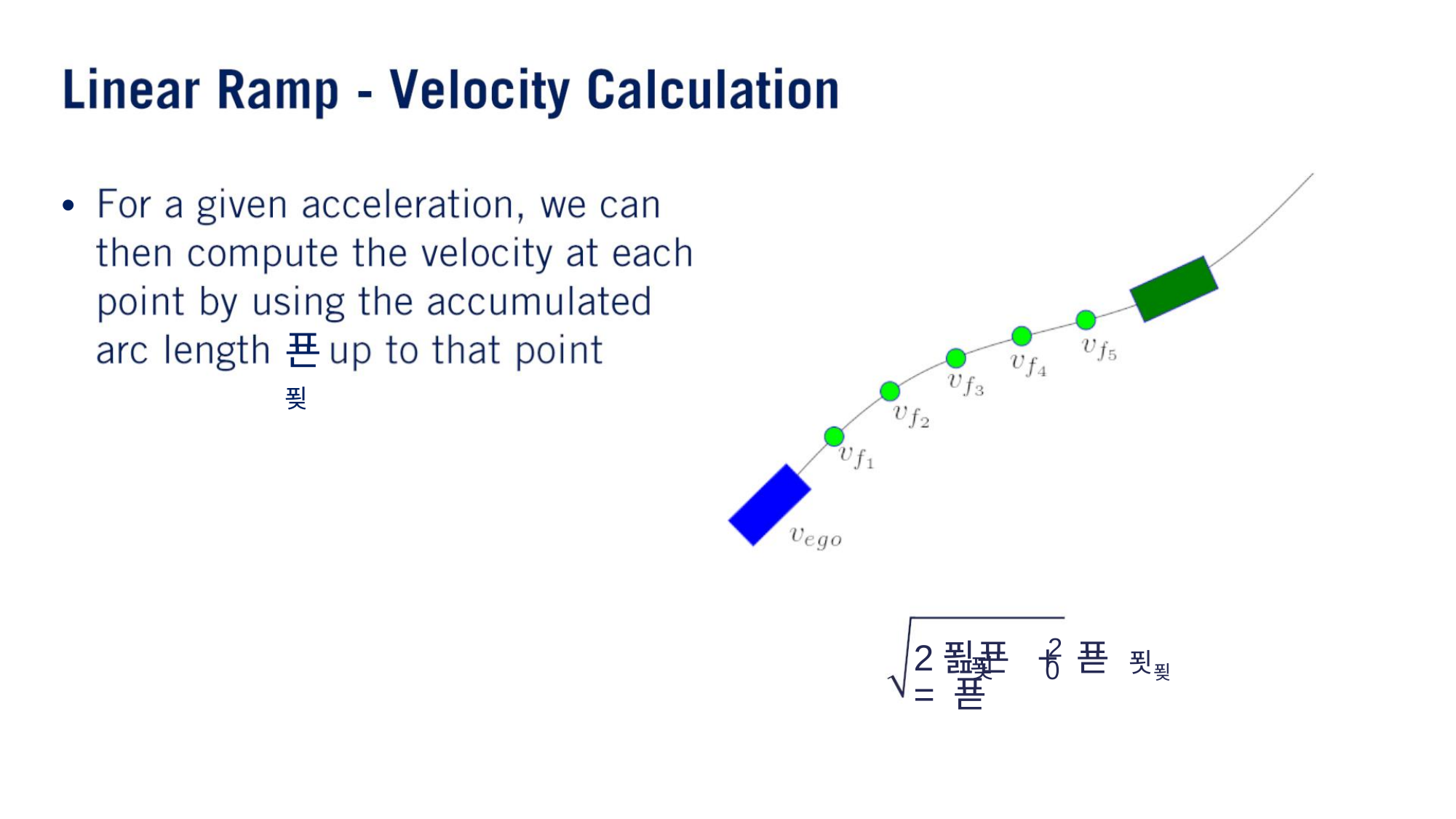

•
푠푖
2
2푎푠 + 푣 = 푣
푖
푓푖
0